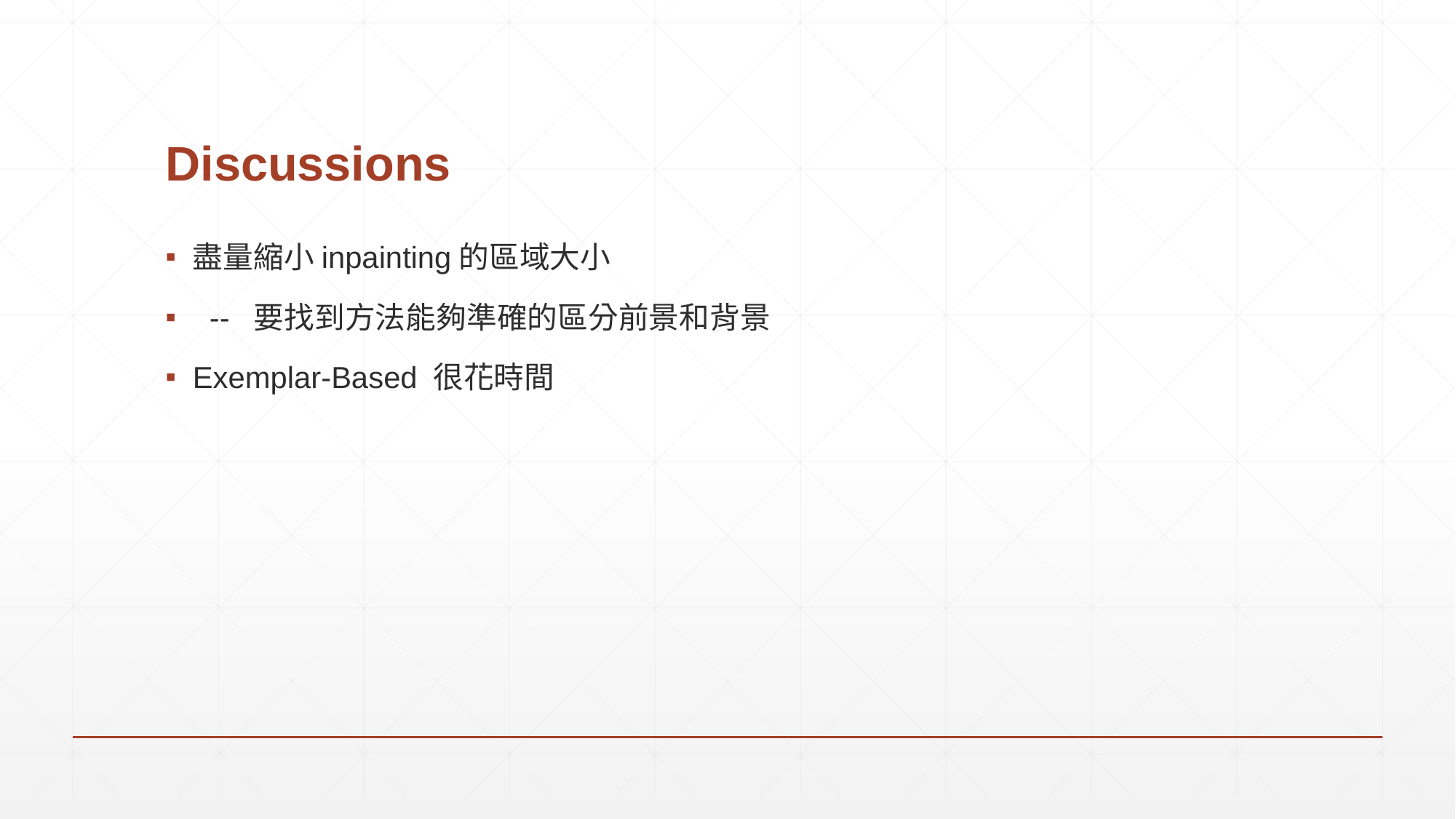

# Discussions
盡量縮小inpainting的區域大小
  --  要找到方法能夠準確的區分前景和背景
Exemplar-Based 很花時間